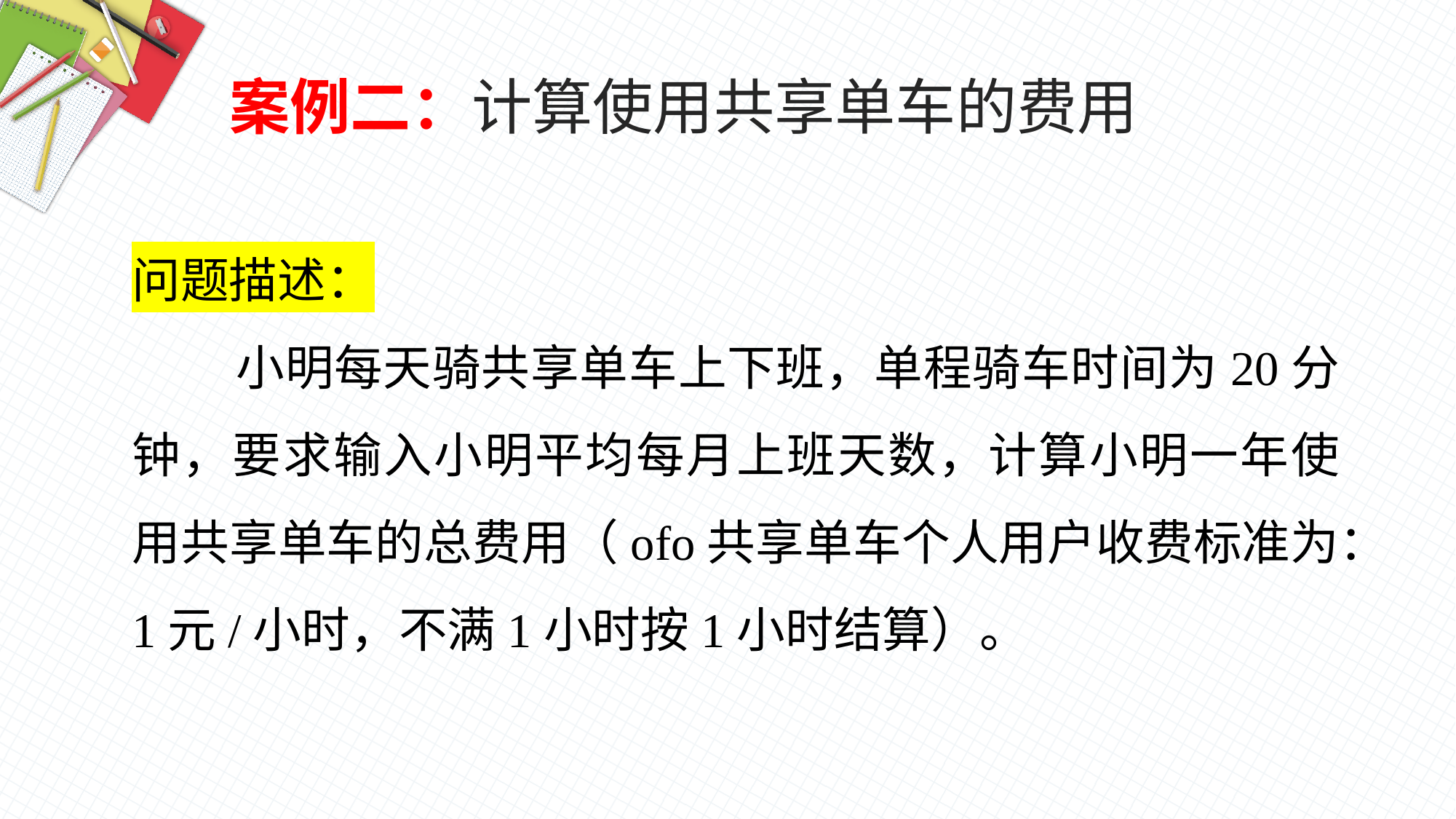

案例二：计算使用共享单车的费用
问题描述：
        小明每天骑共享单车上下班，单程骑车时间为20分钟，要求输入小明平均每月上班天数，计算小明一年使用共享单车的总费用（ofo共享单车个人用户收费标准为：1元/小时，不满1小时按1小时结算）。